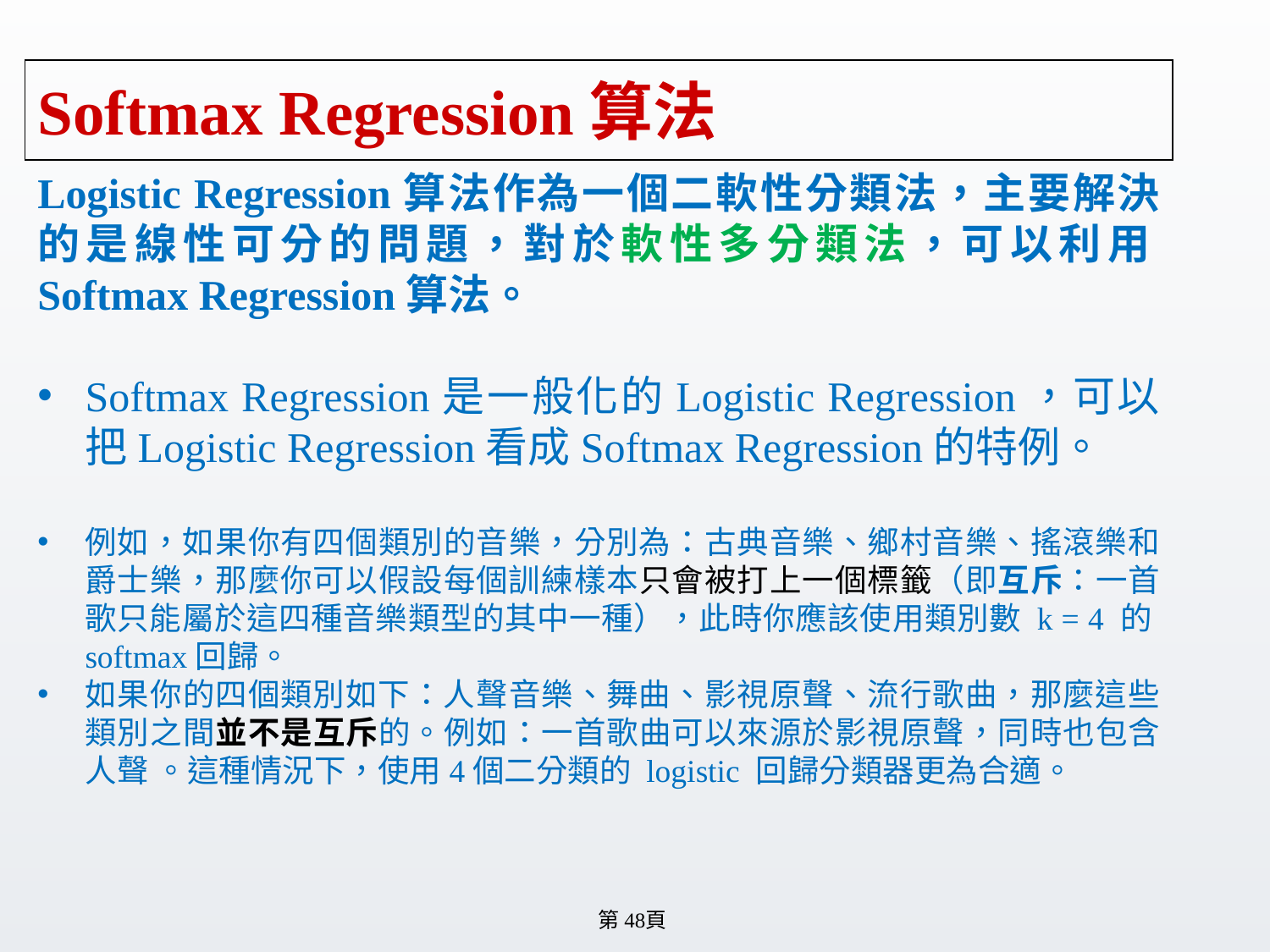

# Softmax Regression算法
Logistic Regression算法作為一個二軟性分類法，主要解決的是線性可分的問題，對於軟性多分類法，可以利用Softmax Regression算法。

Softmax Regression是一般化的Logistic Regression，可以把Logistic Regression看成Softmax Regression的特例。

例如，如果你有四個類別的音樂，分別為：古典音樂、鄉村音樂、搖滾樂和爵士樂，那麼你可以假設每個訓練樣本只會被打上一個標籤（即互斥：一首歌只能屬於這四種音樂類型的其中一種），此時你應該使用類別數 k = 4 的softmax回歸。
如果你的四個類別如下：人聲音樂、舞曲、影視原聲、流行歌曲，那麼這些類別之間並不是互斥的。例如：一首歌曲可以來源於影視原聲，同時也包含人聲 。這種情況下，使用4個二分類的 logistic 回歸分類器更為合適。